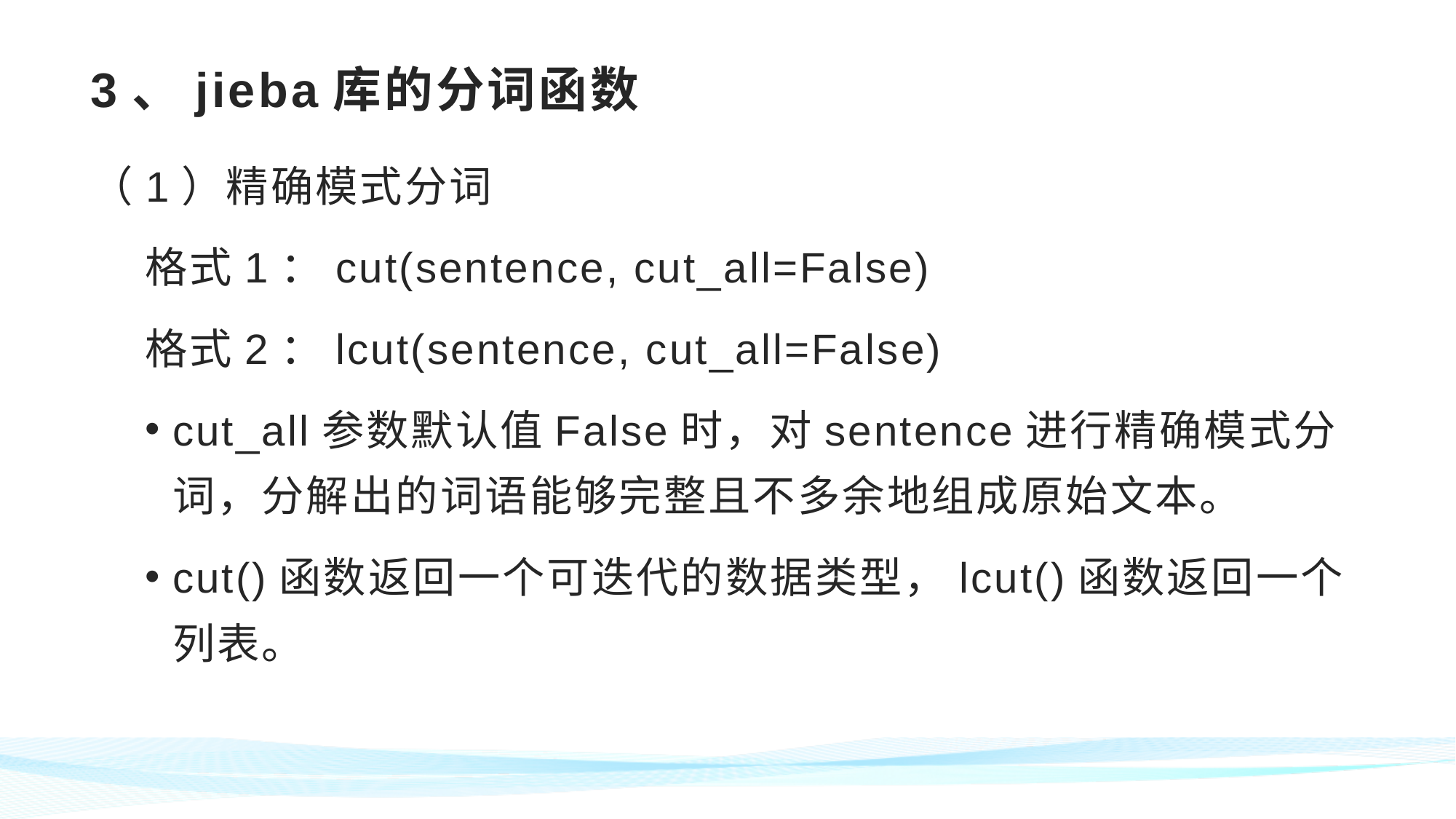

# 3、jieba库的分词函数
（1）精确模式分词
格式1：cut(sentence, cut_all=False)
格式2：lcut(sentence, cut_all=False)
cut_all参数默认值False时，对sentence进行精确模式分词，分解出的词语能够完整且不多余地组成原始文本。
cut()函数返回一个可迭代的数据类型，lcut()函数返回一个列表。